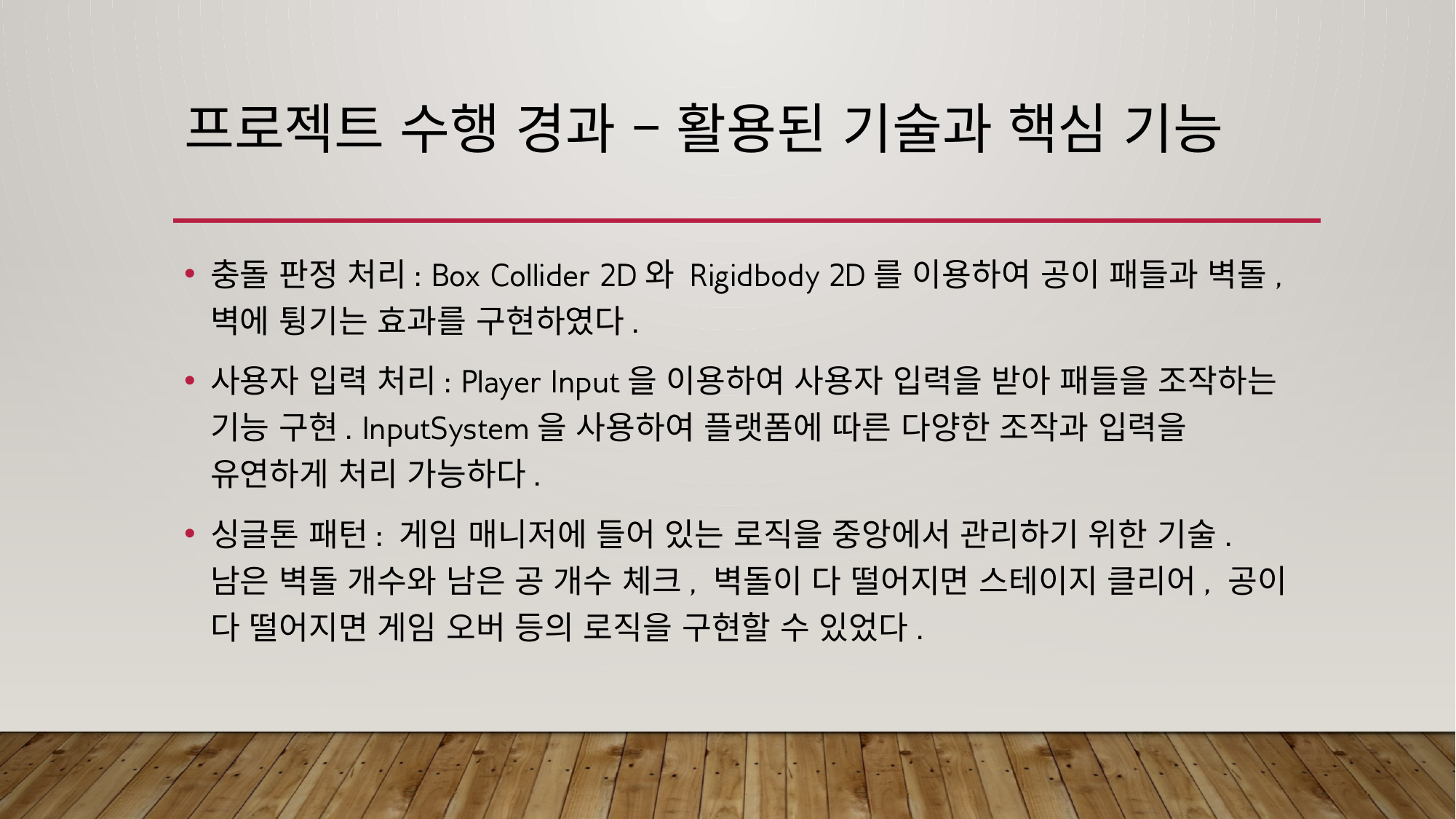

# 프로젝트 수행 경과 – 활용된 기술과 핵심 기능
충돌 판정 처리: Box Collider 2D와 Rigidbody 2D를 이용하여 공이 패들과 벽돌, 벽에 튕기는 효과를 구현하였다.
사용자 입력 처리: Player Input을 이용하여 사용자 입력을 받아 패들을 조작하는 기능 구현. InputSystem을 사용하여 플랫폼에 따른 다양한 조작과 입력을 유연하게 처리 가능하다.
싱글톤 패턴: 게임 매니저에 들어 있는 로직을 중앙에서 관리하기 위한 기술. 남은 벽돌 개수와 남은 공 개수 체크, 벽돌이 다 떨어지면 스테이지 클리어, 공이 다 떨어지면 게임 오버 등의 로직을 구현할 수 있었다.